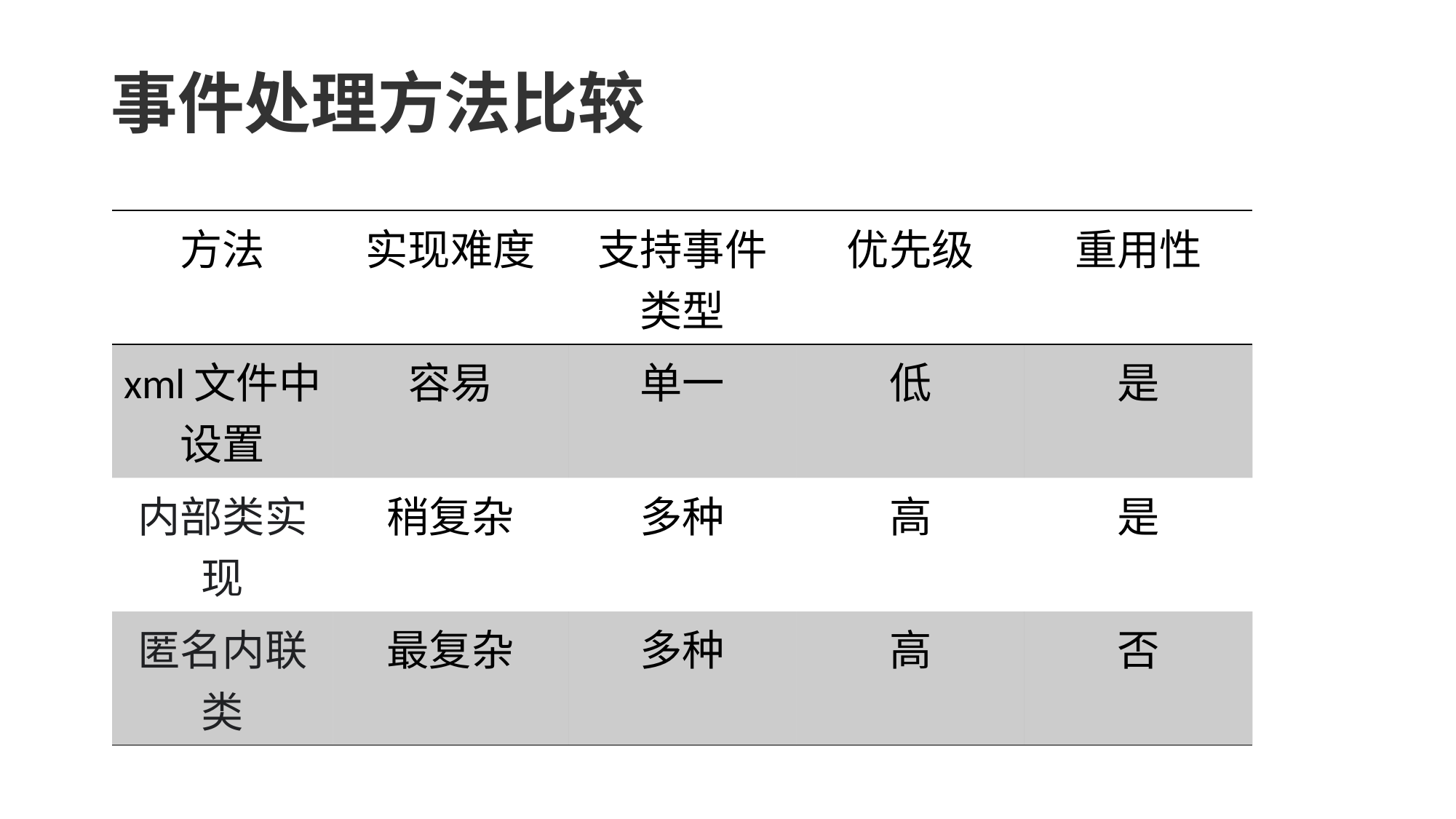

# 事件处理方法比较
| 方法 | 实现难度 | 支持事件类型 | 优先级 | 重用性 |
| --- | --- | --- | --- | --- |
| xml文件中设置 | 容易 | 单一 | 低 | 是 |
| 内部类实现 | 稍复杂 | 多种 | 高 | 是 |
| 匿名内联类 | 最复杂 | 多种 | 高 | 否 |